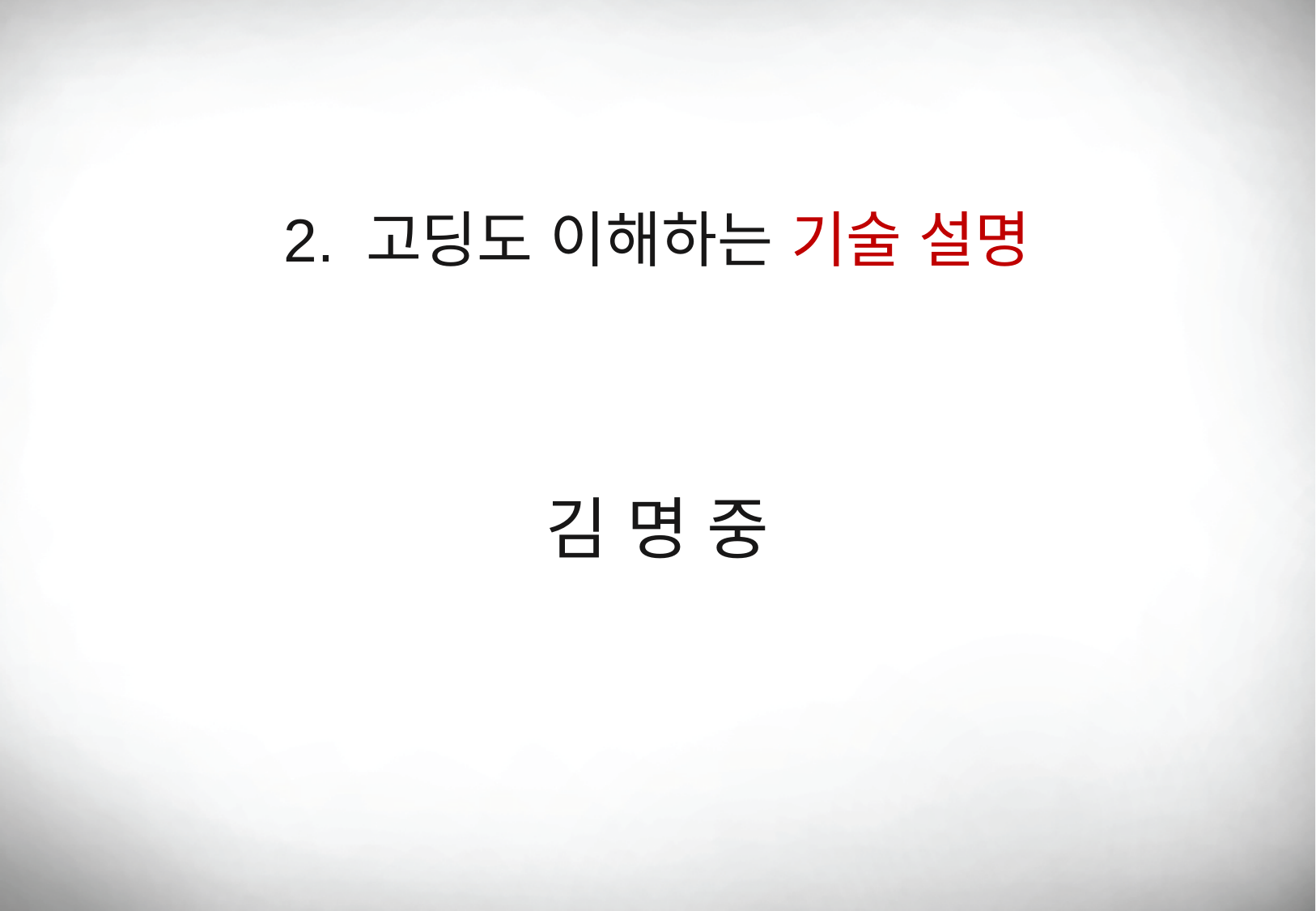

2. 고딩도 이해하는 기술 설명
김 명 중